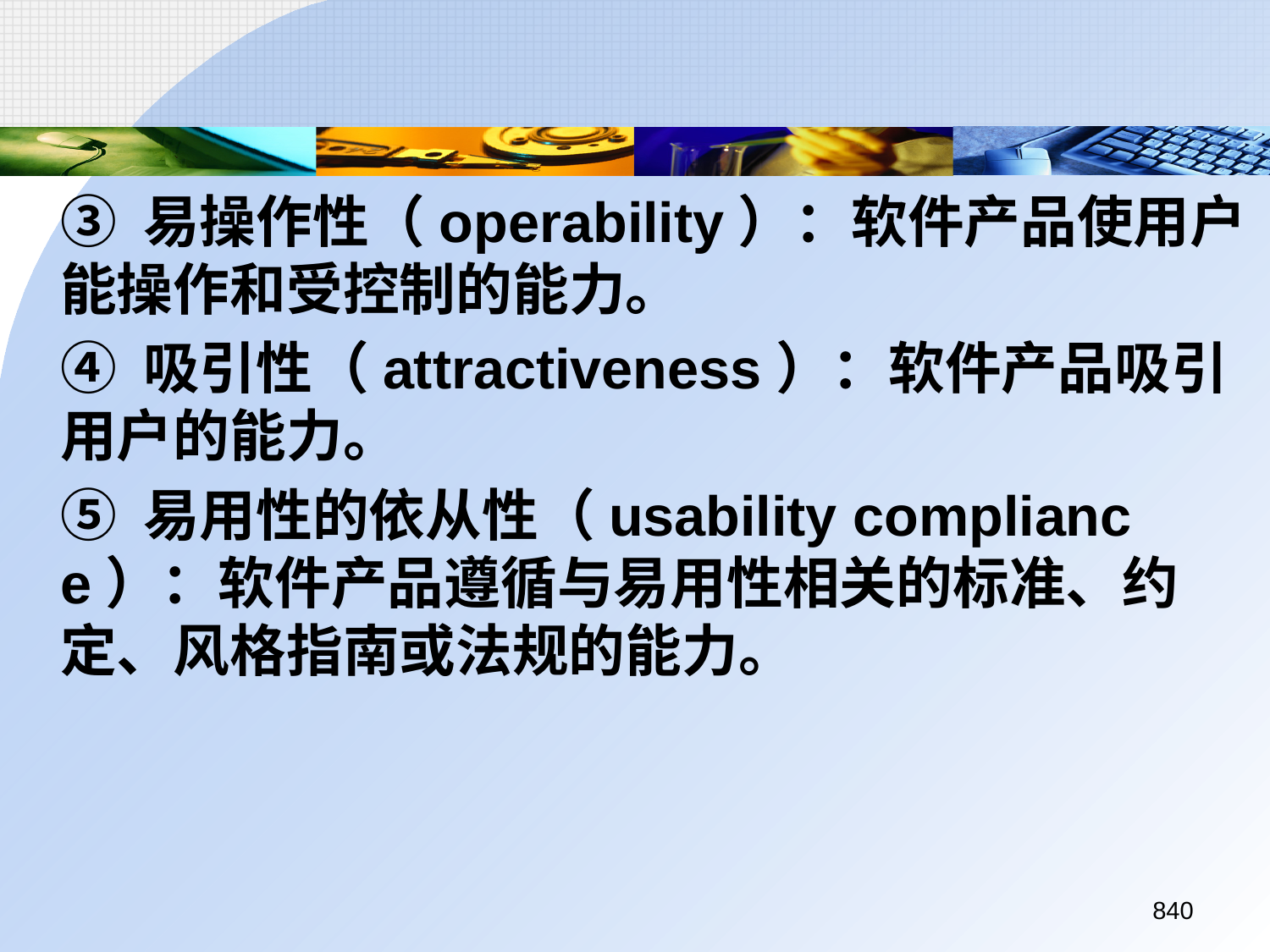

③ 易操作性（operability）：软件产品使用户能操作和受控制的能力。
	④ 吸引性（attractiveness）：软件产品吸引用户的能力。
	⑤ 易用性的依从性（usability compliance）：软件产品遵循与易用性相关的标准、约定、风格指南或法规的能力。

840